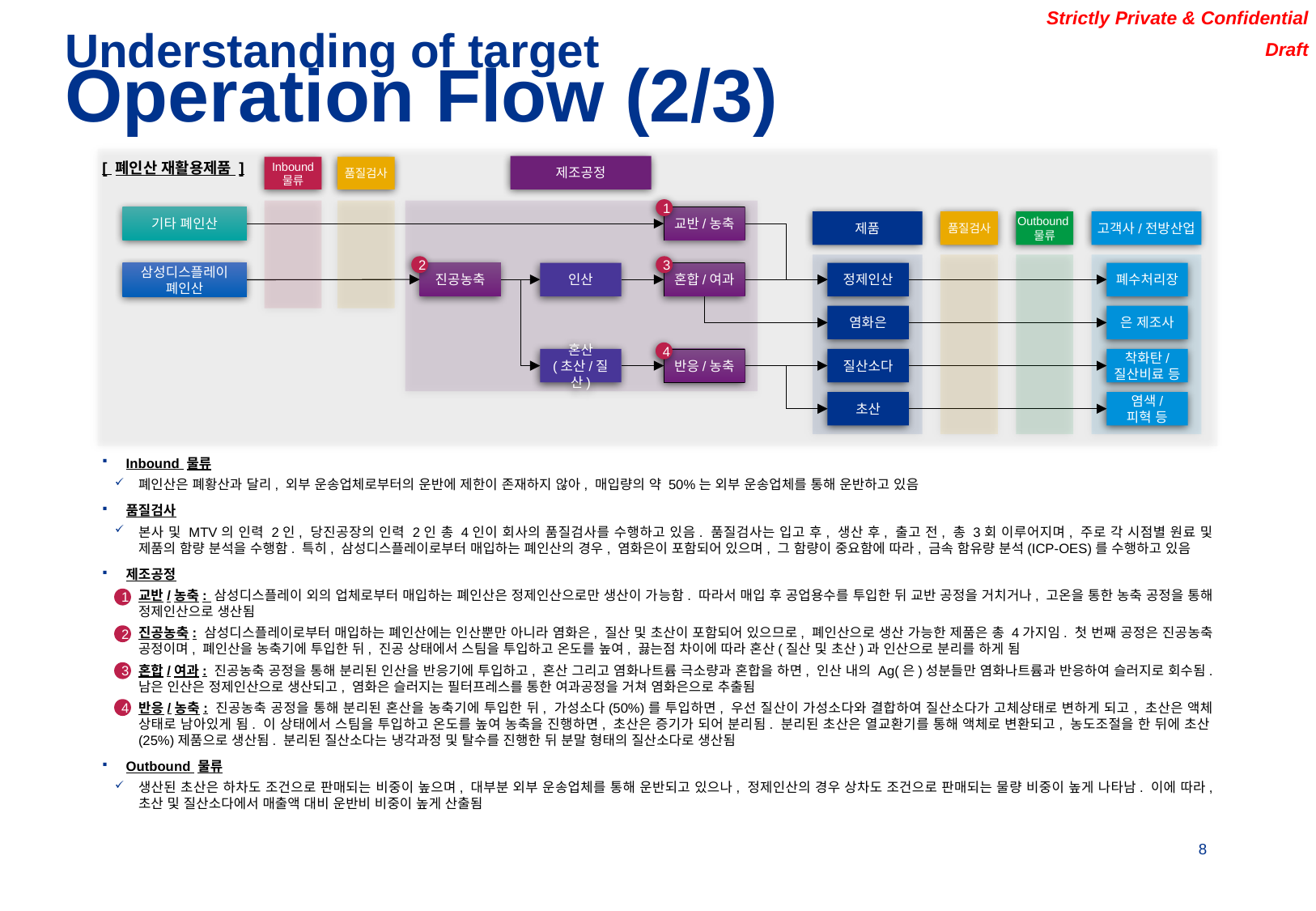

Understanding of target
Operation Flow (2/3)

[ 폐인산 재활용제품 ]
제조공정
Inbound 물류
품질검사
1

기타 폐인산
교반/농축
제품
품질검사
Outbound
물류
고객사/전방산업

2
3
진공농축
인산
혼합/여과
정제인산
폐수처리장
삼성디스플레이
폐인산
염화은
은 제조사
4
혼산
(초산/질산)
반응/농축
질산소다
착화탄/
질산비료 등
초산
염색/
피혁 등
Inbound 물류
폐인산은 폐황산과 달리, 외부 운송업체로부터의 운반에 제한이 존재하지 않아, 매입량의 약 50%는 외부 운송업체를 통해 운반하고 있음
품질검사
본사 및 MTV의 인력 2인, 당진공장의 인력 2인 총 4인이 회사의 품질검사를 수행하고 있음. 품질검사는 입고 후, 생산 후, 출고 전, 총 3회 이루어지며, 주로 각 시점별 원료 및 제품의 함량 분석을 수행함. 특히, 삼성디스플레이로부터 매입하는 폐인산의 경우, 염화은이 포함되어 있으며, 그 함량이 중요함에 따라, 금속 함유량 분석(ICP-OES)를 수행하고 있음
제조공정
교반/농축: 삼성디스플레이 외의 업체로부터 매입하는 폐인산은 정제인산으로만 생산이 가능함. 따라서 매입 후 공업용수를 투입한 뒤 교반 공정을 거치거나, 고온을 통한 농축 공정을 통해 정제인산으로 생산됨
진공농축: 삼성디스플레이로부터 매입하는 폐인산에는 인산뿐만 아니라 염화은, 질산 및 초산이 포함되어 있으므로, 폐인산으로 생산 가능한 제품은 총 4가지임. 첫 번째 공정은 진공농축 공정이며, 폐인산을 농축기에 투입한 뒤, 진공 상태에서 스팀을 투입하고 온도를 높여, 끓는점 차이에 따라 혼산(질산 및 초산)과 인산으로 분리를 하게 됨
혼합/여과: 진공농축 공정을 통해 분리된 인산을 반응기에 투입하고, 혼산 그리고 염화나트륨 극소량과 혼합을 하면, 인산 내의 Ag(은)성분들만 염화나트륨과 반응하여 슬러지로 회수됨. 남은 인산은 정제인산으로 생산되고, 염화은 슬러지는 필터프레스를 통한 여과공정을 거쳐 염화은으로 추출됨
반응/농축: 진공농축 공정을 통해 분리된 혼산을 농축기에 투입한 뒤, 가성소다(50%)를 투입하면, 우선 질산이 가성소다와 결합하여 질산소다가 고체상태로 변하게 되고, 초산은 액체 상태로 남아있게 됨. 이 상태에서 스팀을 투입하고 온도를 높여 농축을 진행하면, 초산은 증기가 되어 분리됨. 분리된 초산은 열교환기를 통해 액체로 변환되고, 농도조절을 한 뒤에 초산(25%)제품으로 생산됨. 분리된 질산소다는 냉각과정 및 탈수를 진행한 뒤 분말 형태의 질산소다로 생산됨
Outbound 물류
생산된 초산은 하차도 조건으로 판매되는 비중이 높으며, 대부분 외부 운송업체를 통해 운반되고 있으나, 정제인산의 경우 상차도 조건으로 판매되는 물량 비중이 높게 나타남. 이에 따라, 초산 및 질산소다에서 매출액 대비 운반비 비중이 높게 산출됨
1
2
3
4